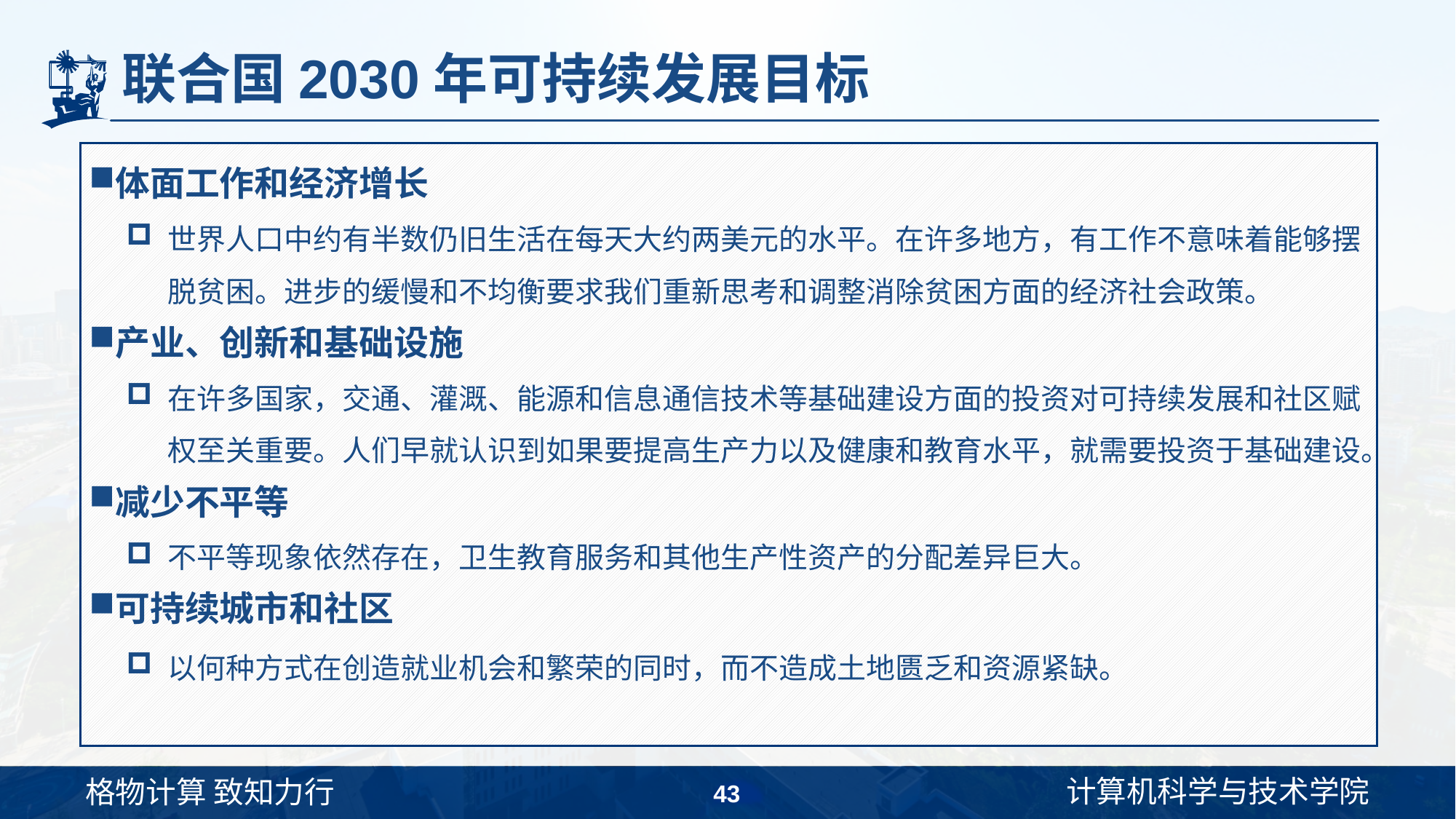

# 联合国2030年可持续发展目标
体面工作和经济增长
世界人口中约有半数仍旧生活在每天大约两美元的水平。在许多地方，有工作不意味着能够摆脱贫困。进步的缓慢和不均衡要求我们重新思考和调整消除贫困方面的经济社会政策。
产业、创新和基础设施
在许多国家，交通、灌溉、能源和信息通信技术等基础建设方面的投资对可持续发展和社区赋权至关重要。人们早就认识到如果要提高生产力以及健康和教育水平，就需要投资于基础建设。
减少不平等
不平等现象依然存在，卫生教育服务和其他生产性资产的分配差异巨大。
可持续城市和社区
以何种方式在创造就业机会和繁荣的同时，而不造成土地匮乏和资源紧缺。
43